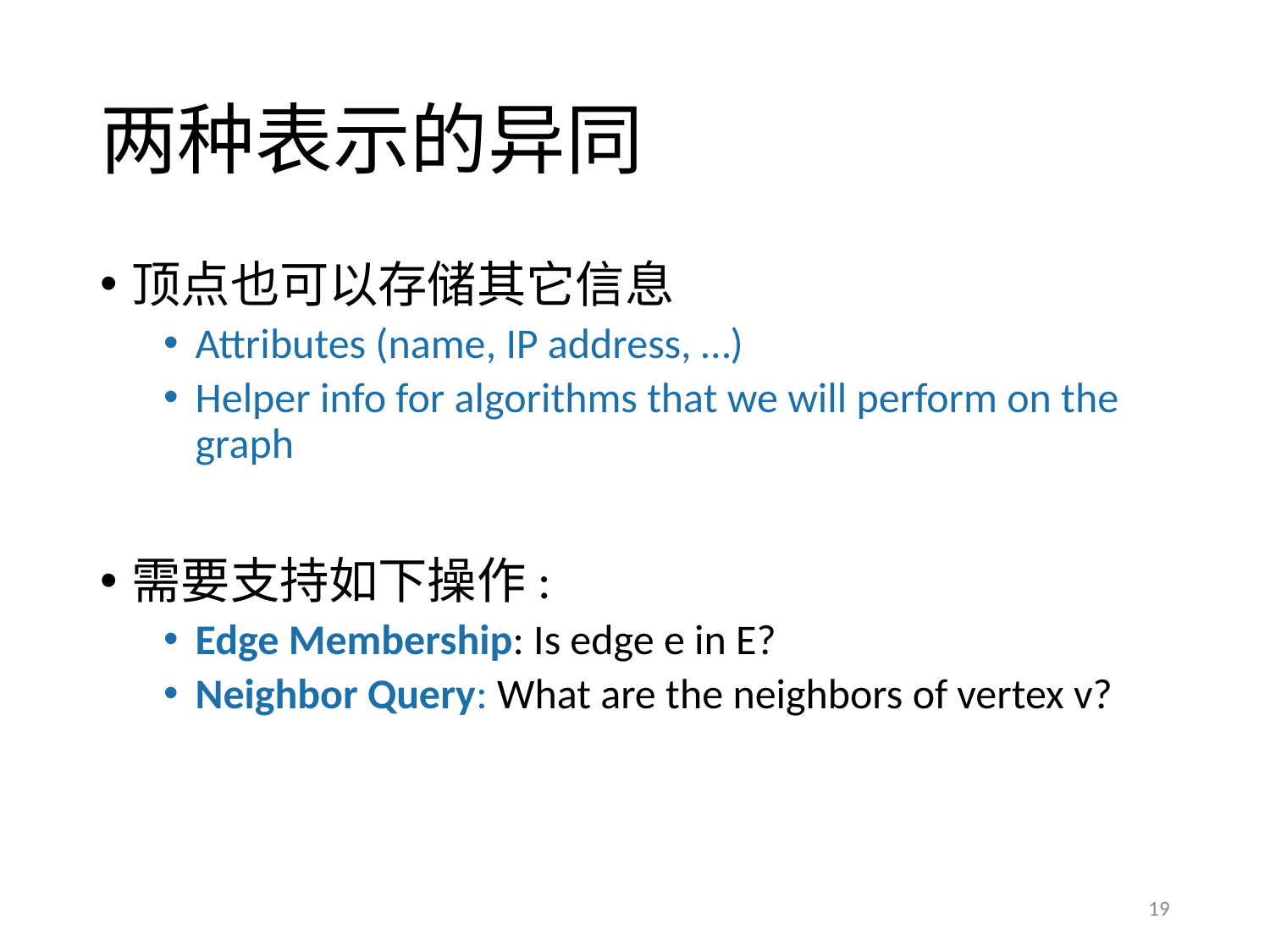

# 两种表示的异同
顶点也可以存储其它信息
Attributes (name, IP address, …)
Helper info for algorithms that we will perform on the graph

需要支持如下操作:
Edge Membership: Is edge e in E?
Neighbor Query: What are the neighbors of vertex v?

19